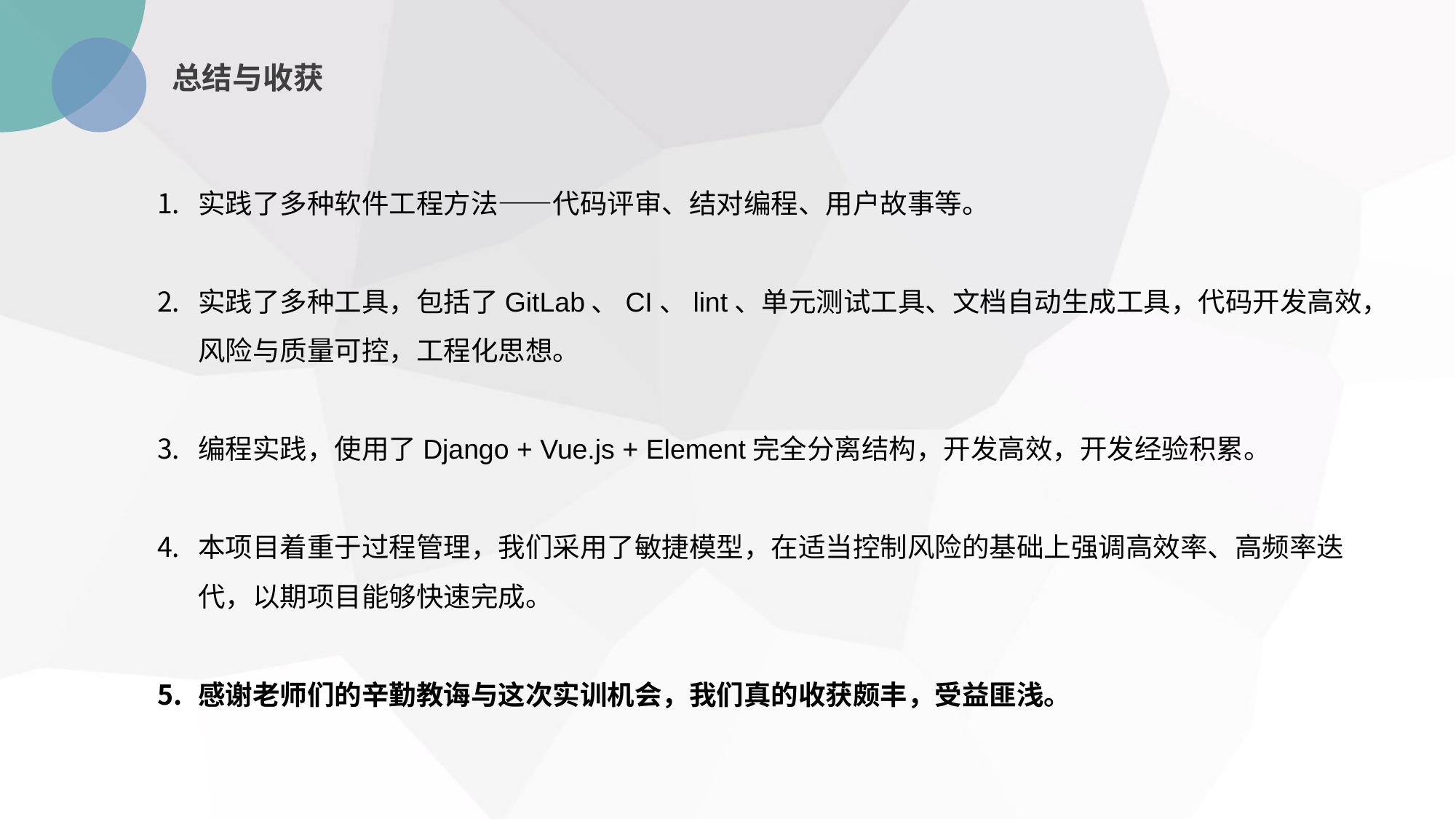

总结与收获
实践了多种软件工程方法——代码评审、结对编程、用户故事等。

实践了多种工具，包括了GitLab、CI、lint、单元测试工具、文档自动生成工具，代码开发高效，风险与质量可控，工程化思想。

编程实践，使用了Django + Vue.js + Element完全分离结构，开发高效，开发经验积累。

本项目着重于过程管理，我们采用了敏捷模型，在适当控制风险的基础上强调高效率、高频率迭代，以期项目能够快速完成。

感谢老师们的辛勤教诲与这次实训机会，我们真的收获颇丰，受益匪浅。